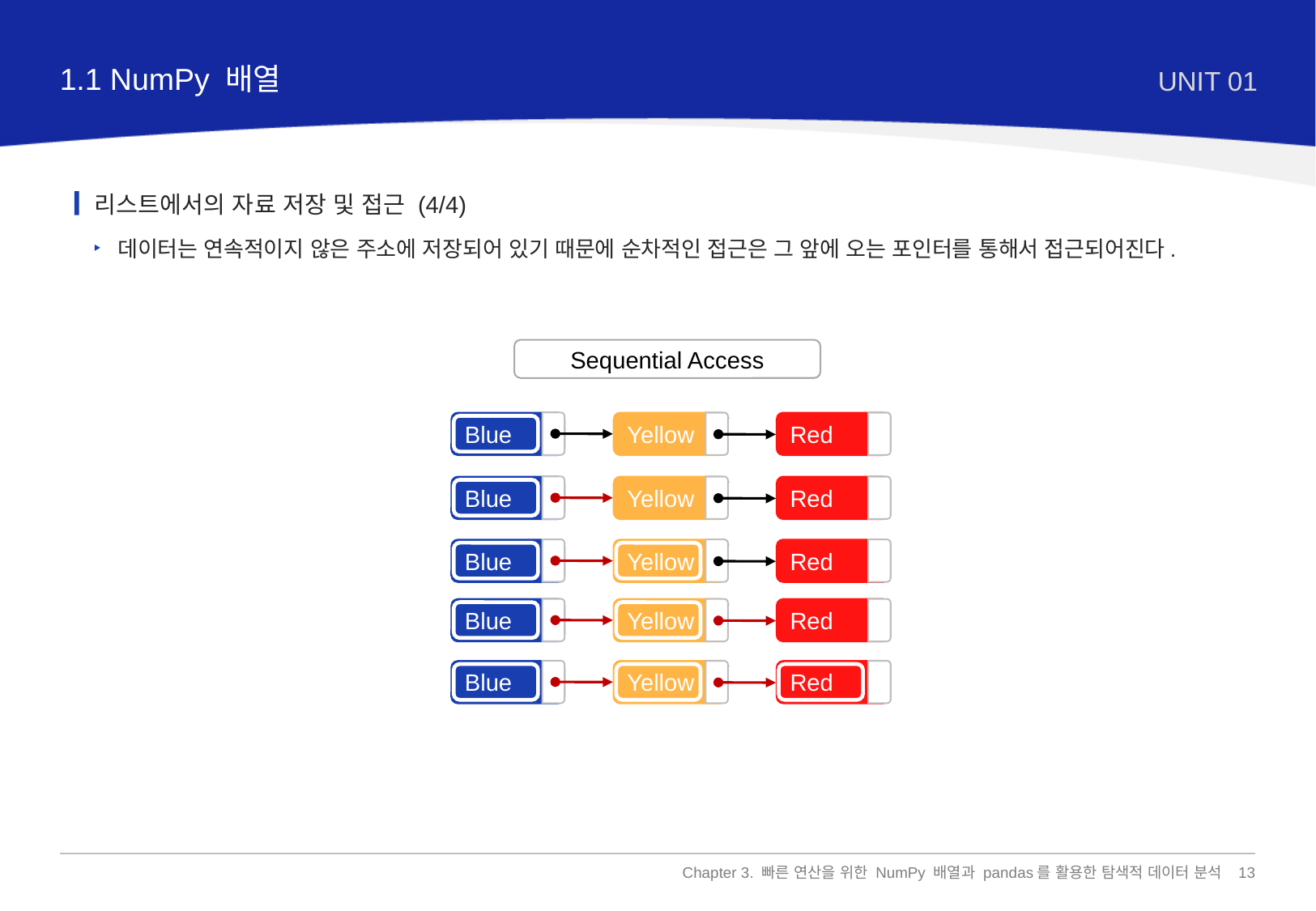

1.1 NumPy 배열
UNIT 01
리스트에서의 자료 저장 및 접근 (4/4)

데이터는 연속적이지 않은 주소에 저장되어 있기 때문에 순차적인 접근은 그 앞에 오는 포인터를 통해서 접근되어진다.
Sequential Access
Blue
Yellow
Red

Blue
Yellow
Red

Blue
Yellow
Red

Blue
Yellow
Red

Blue
Yellow
Red